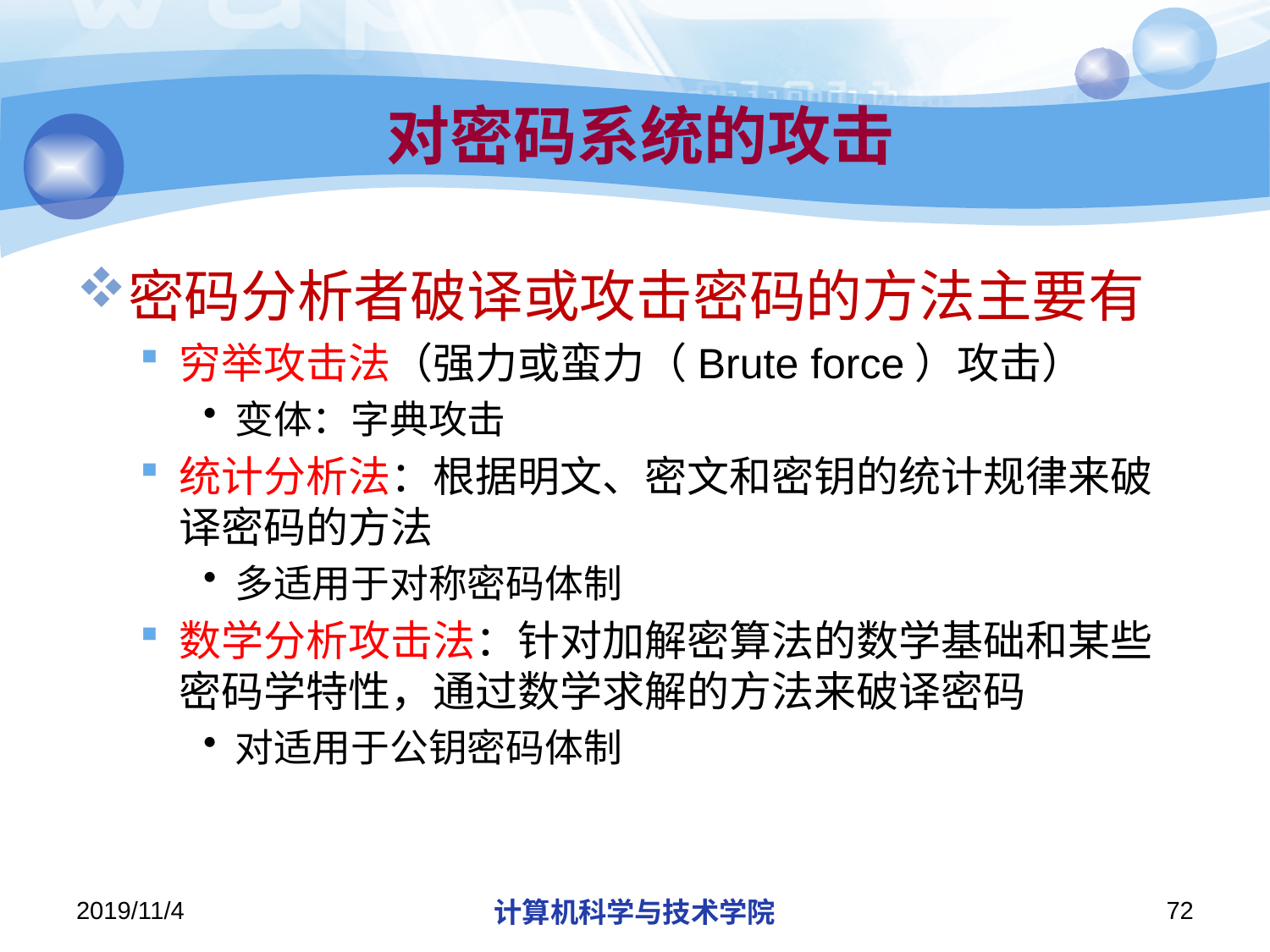

# 对密码系统的攻击
密码分析者破译或攻击密码的方法主要有
穷举攻击法（强力或蛮力（Brute force）攻击）
变体：字典攻击
统计分析法：根据明文、密文和密钥的统计规律来破译密码的方法
多适用于对称密码体制
数学分析攻击法：针对加解密算法的数学基础和某些密码学特性，通过数学求解的方法来破译密码
对适用于公钥密码体制
2019/11/4
计算机科学与技术学院
72